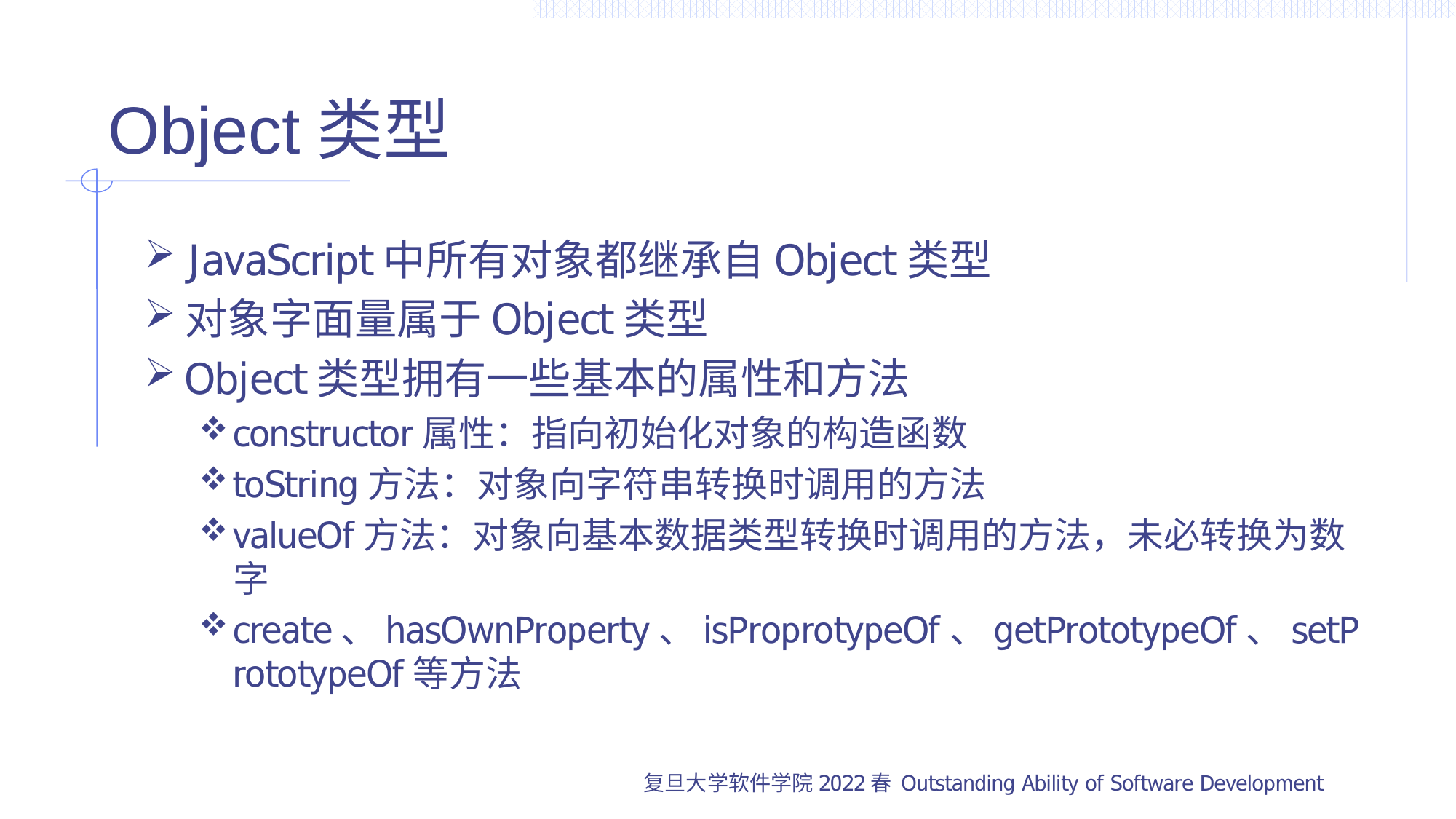

# Object类型
JavaScript中所有对象都继承自Object类型
对象字面量属于Object类型
Object类型拥有一些基本的属性和方法
constructor属性：指向初始化对象的构造函数
toString方法：对象向字符串转换时调用的方法
valueOf方法：对象向基本数据类型转换时调用的方法，未必转换为数字
create、hasOwnProperty、isProprotypeOf、getPrototypeOf、setPrototypeOf等方法